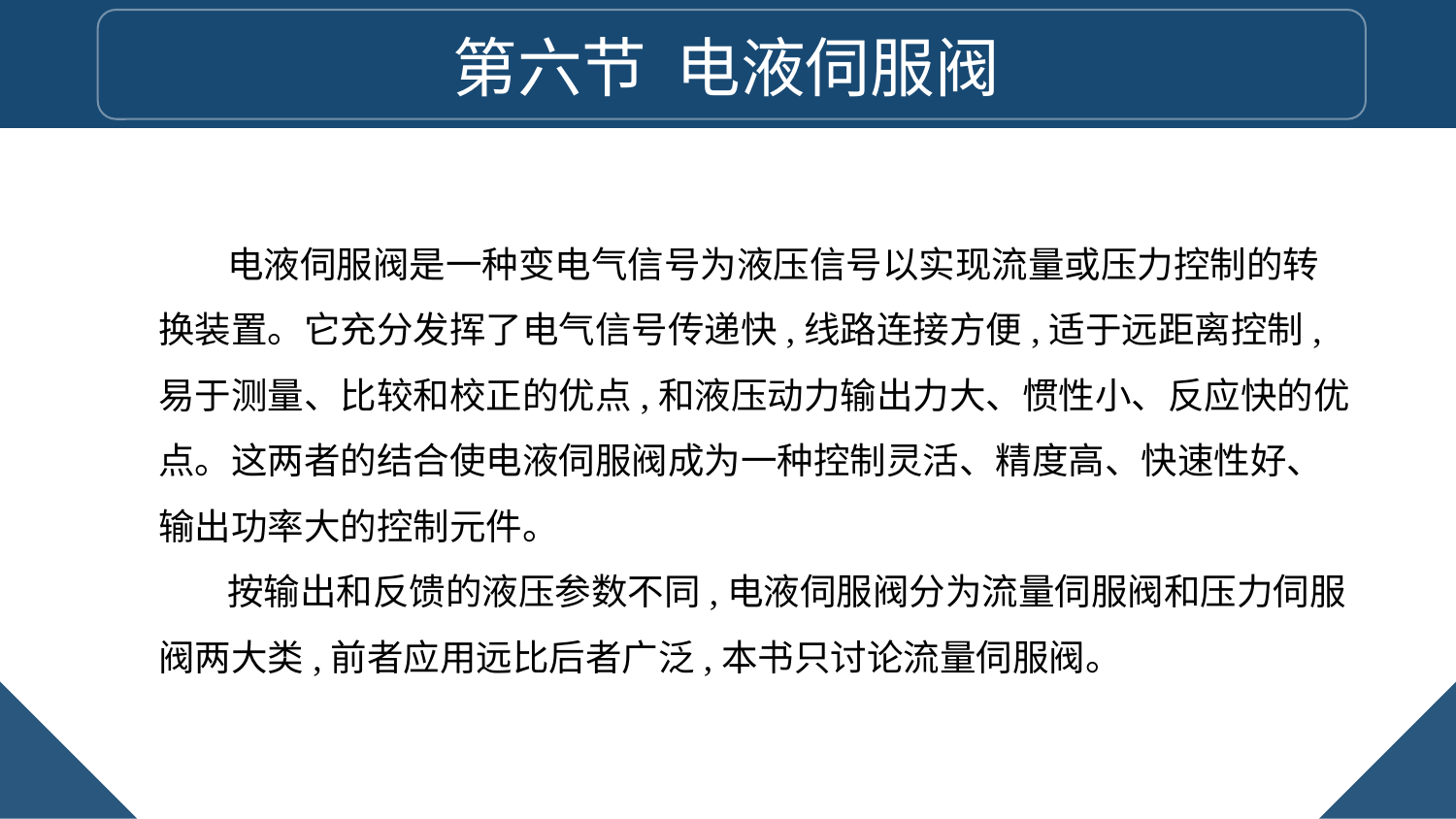

第六节  电液伺服阀
电液伺服阀是一种变电气信号为液压信号以实现流量或压力控制的转换装置。它充分发挥了电气信号传递快,线路连接方便,适于远距离控制,易于测量、比较和校正的优点,和液压动力输出力大、惯性小、反应快的优点。这两者的结合使电液伺服阀成为一种控制灵活、精度高、快速性好、输出功率大的控制元件。
按输出和反馈的液压参数不同,电液伺服阀分为流量伺服阀和压力伺服阀两大类,前者应用远比后者广泛,本书只讨论流量伺服阀。